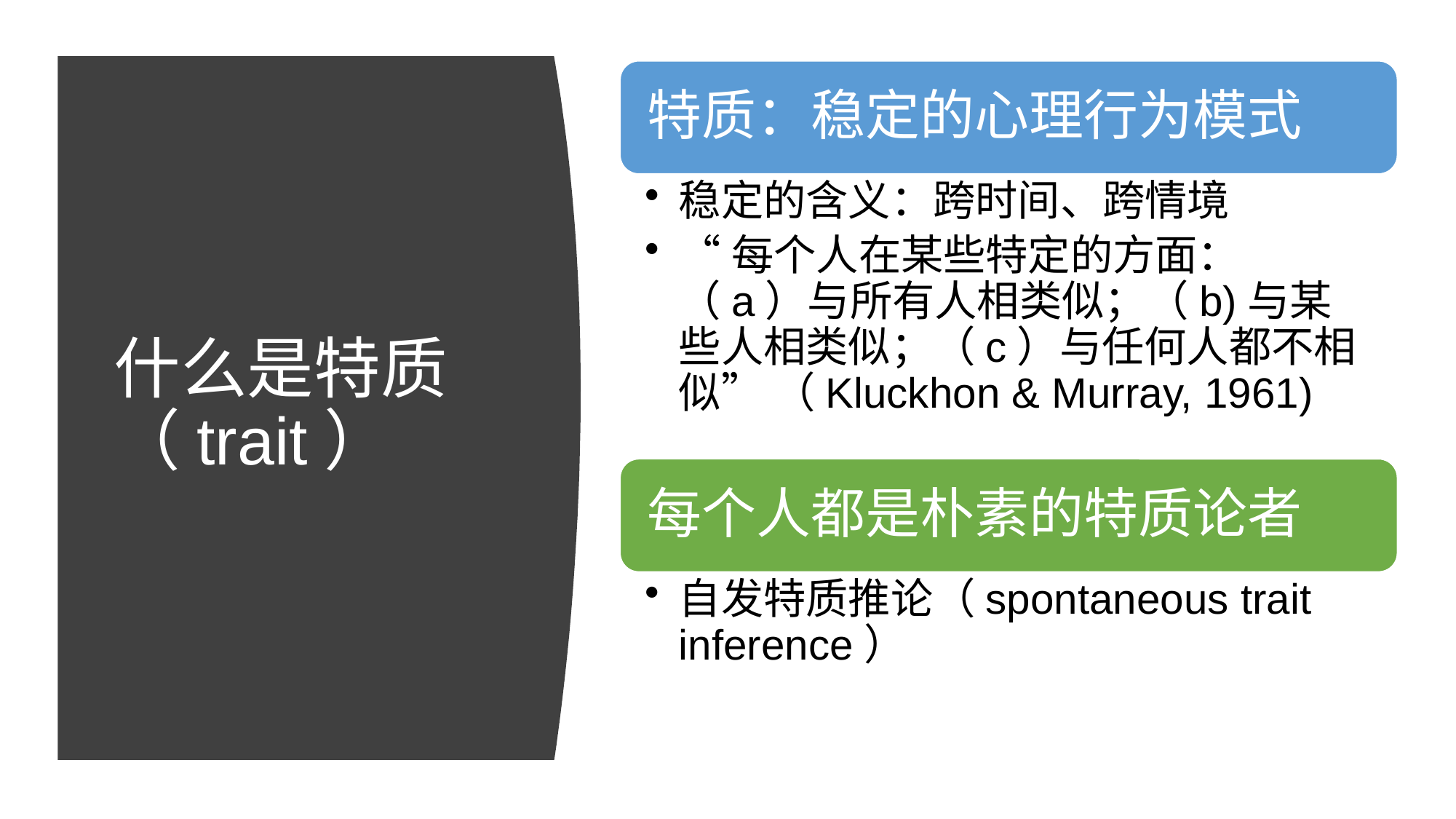

特质：稳定的心理行为模式
稳定的含义：跨时间、跨情境
“每个人在某些特定的方面：（a）与所有人相类似；（b)与某些人相类似；（c）与任何人都不相似” （Kluckhon & Murray, 1961)
每个人都是朴素的特质论者
自发特质推论（spontaneous trait inference）

# 什么是特质（trait）